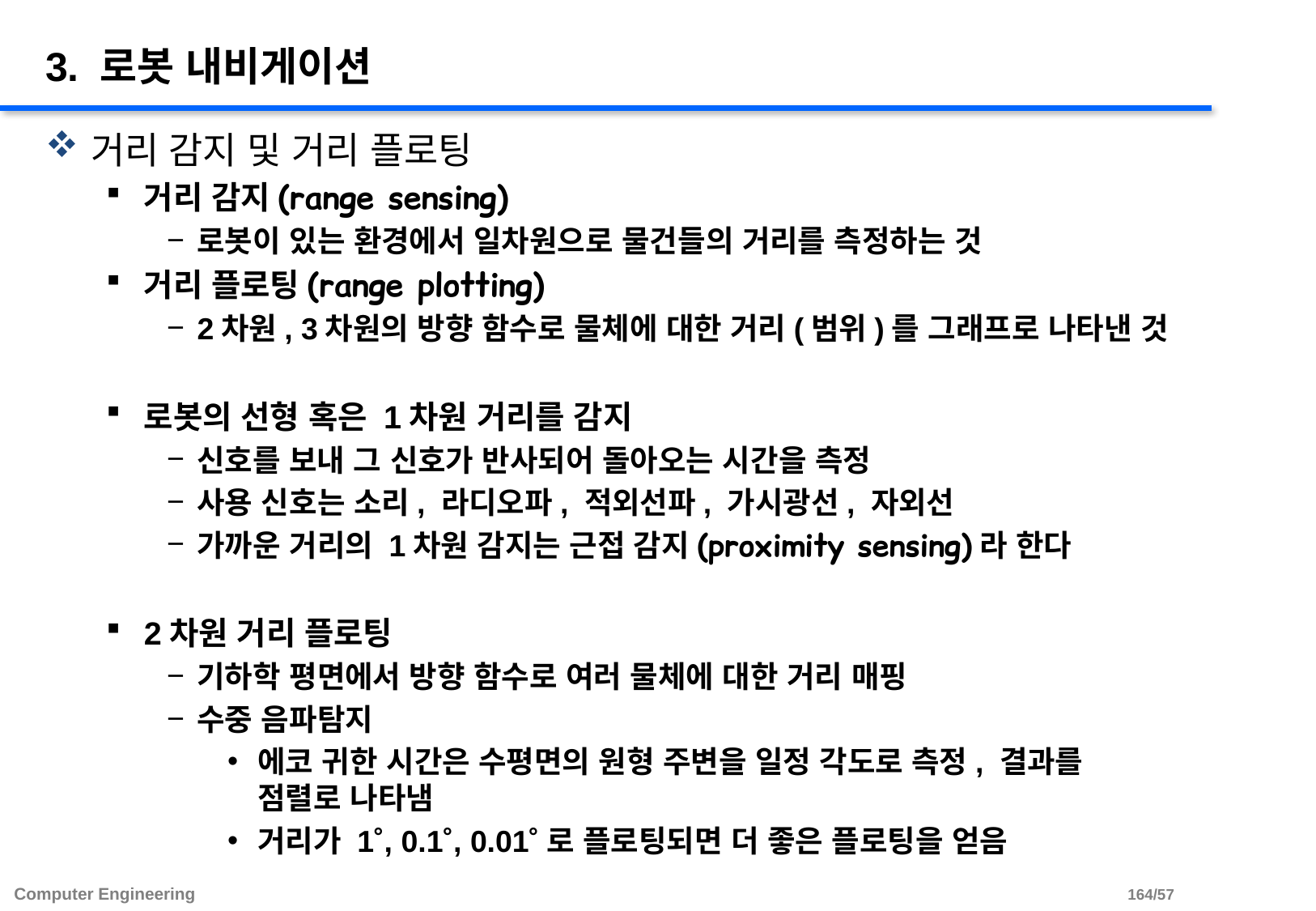

# 3. 로봇 내비게이션
거리 감지 및 거리 플로팅
거리 감지(range sensing)
로봇이 있는 환경에서 일차원으로 물건들의 거리를 측정하는 것
거리 플로팅(range plotting)
2차원, 3차원의 방향 함수로 물체에 대한 거리(범위)를 그래프로 나타낸 것

로봇의 선형 혹은 1차원 거리를 감지
신호를 보내 그 신호가 반사되어 돌아오는 시간을 측정
사용 신호는 소리, 라디오파, 적외선파, 가시광선, 자외선
가까운 거리의 1차원 감지는 근접 감지(proximity sensing)라 한다

2차원 거리 플로팅
기하학 평면에서 방향 함수로 여러 물체에 대한 거리 매핑
수중 음파탐지
에코 귀한 시간은 수평면의 원형 주변을 일정 각도로 측정, 결과를 점렬로 나타냄
거리가 1˚, 0.1˚, 0.01˚로 플로팅되면 더 좋은 플로팅을 얻음